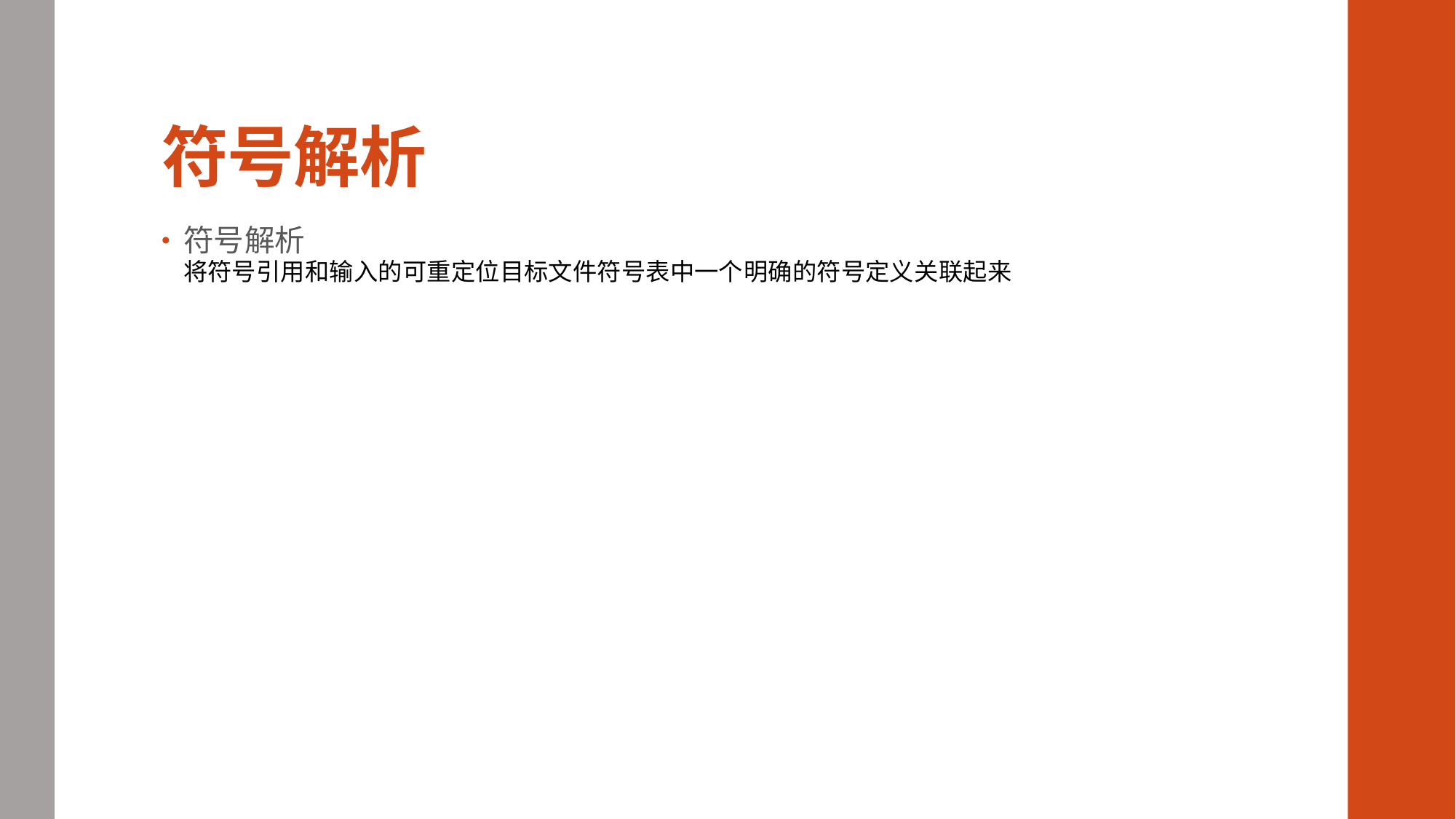

# 符号解析
符号解析
将符号引用和输入的可重定位目标文件符号表中一个明确的符号定义关联起来